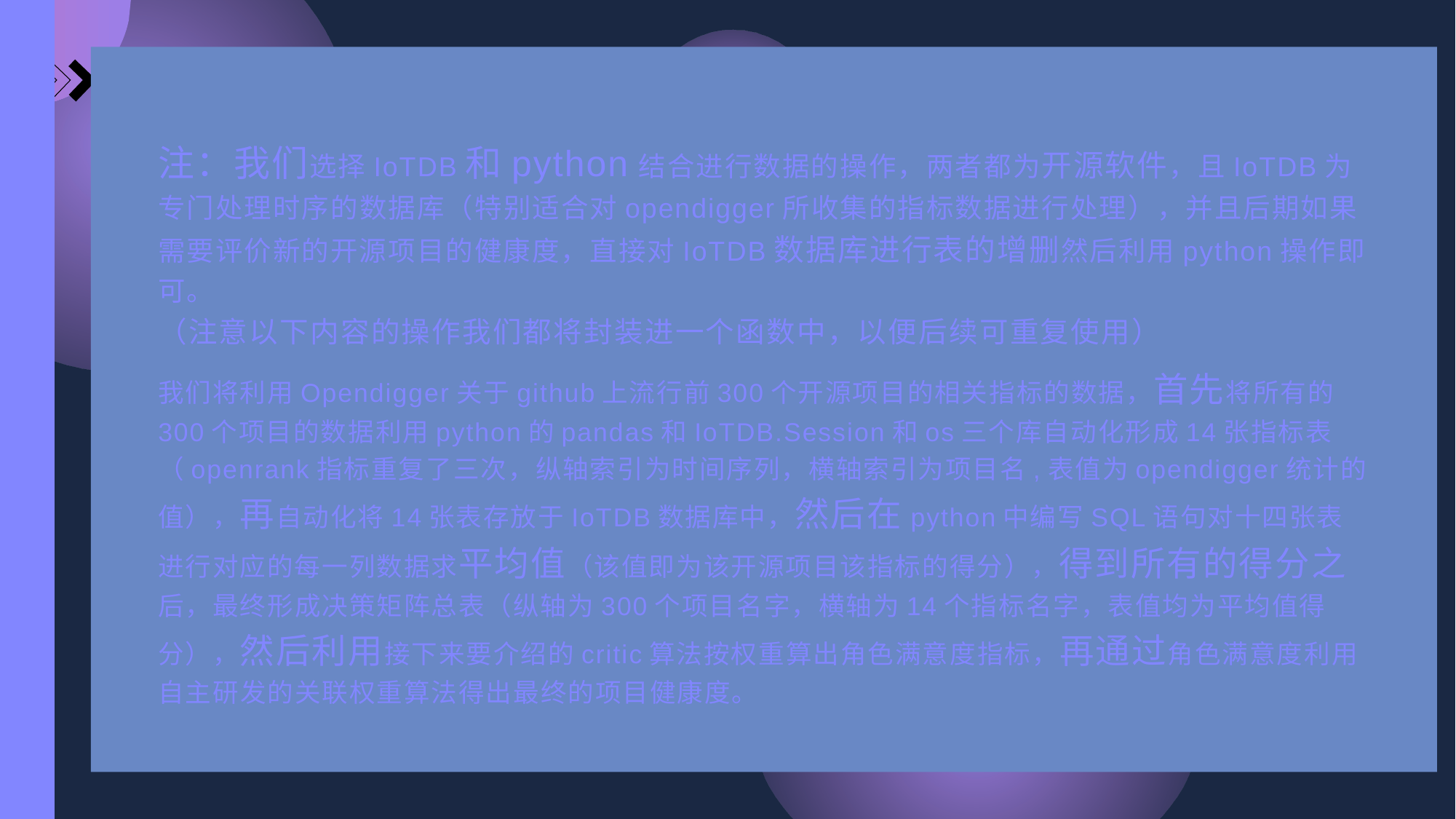

注：我们选择IoTDB和python结合进行数据的操作，两者都为开源软件，且IoTDB为专门处理时序的数据库（特别适合对opendigger所收集的指标数据进行处理），并且后期如果需要评价新的开源项目的健康度，直接对IoTDB数据库进行表的增删然后利用python操作即可。
（注意以下内容的操作我们都将封装进一个函数中，以便后续可重复使用）
我们将利用Opendigger关于github上流行前300个开源项目的相关指标的数据，首先将所有的300个项目的数据利用python的pandas和IoTDB.Session和os三个库自动化形成14张指标表（openrank指标重复了三次，纵轴索引为时间序列，横轴索引为项目名,表值为opendigger统计的值），再自动化将14张表存放于IoTDB数据库中，然后在python中编写SQL语句对十四张表进行对应的每一列数据求平均值（该值即为该开源项目该指标的得分），得到所有的得分之后，最终形成决策矩阵总表（纵轴为300个项目名字，横轴为14个指标名字，表值均为平均值得分），然后利用接下来要介绍的critic算法按权重算出角色满意度指标，再通过角色满意度利用自主研发的关联权重算法得出最终的项目健康度。